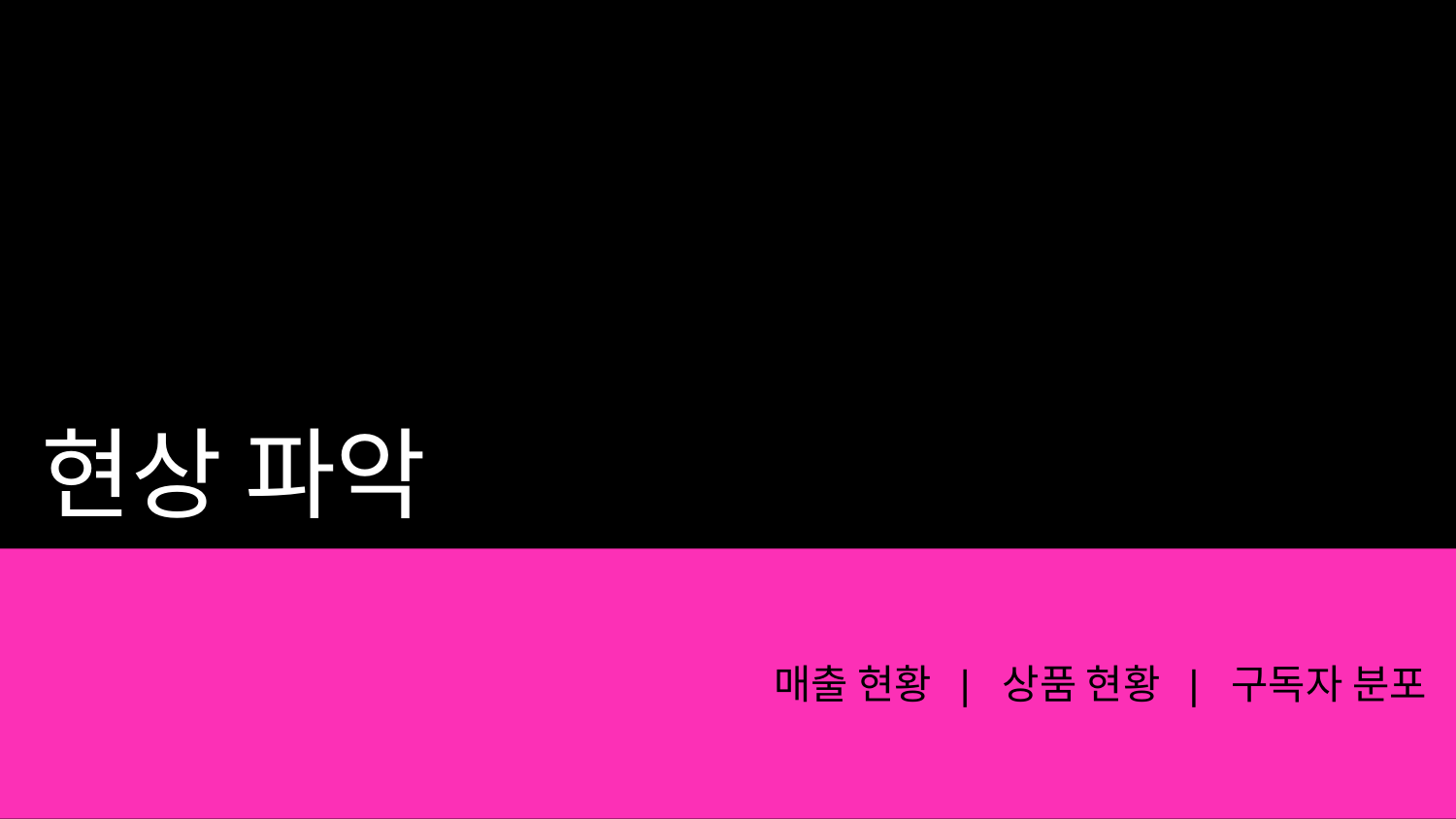

# 현상 파악

매출 현황  |  상품 현황  |  구독자 분포